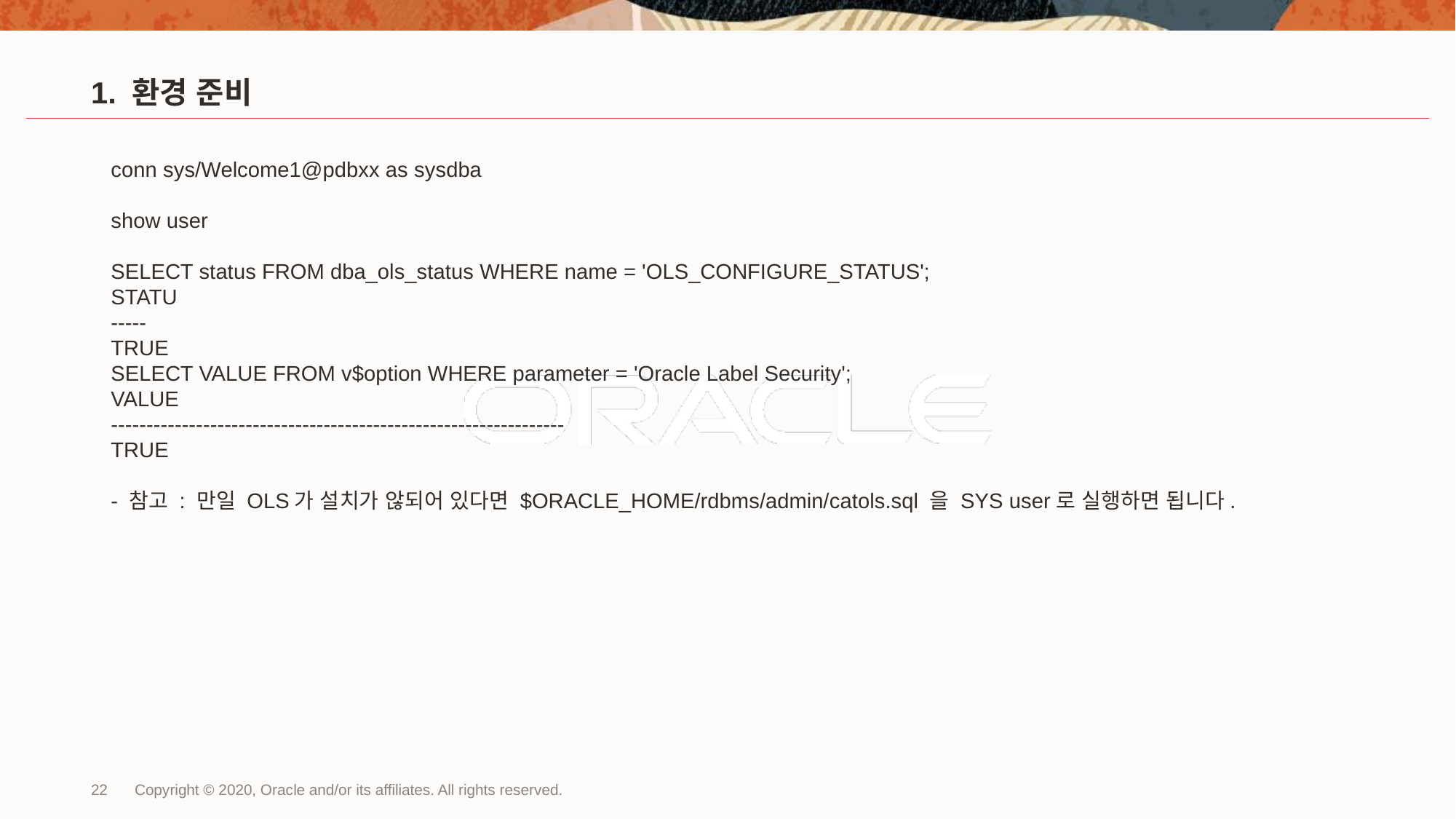

# 1. 환경 준비
conn sys/Welcome1@pdbxx as sysdba

show user

SELECT status FROM dba_ols_status WHERE name = 'OLS_CONFIGURE_STATUS';
STATU
-----
TRUE
SELECT VALUE FROM v$option WHERE parameter = 'Oracle Label Security';
VALUE
----------------------------------------------------------------
TRUE

- 참고 : 만일 OLS가 설치가 않되어 있다면 $ORACLE_HOME/rdbms/admin/catols.sql 을 SYS user로 실행하면 됩니다.
22
Copyright © 2020, Oracle and/or its affiliates. All rights reserved.